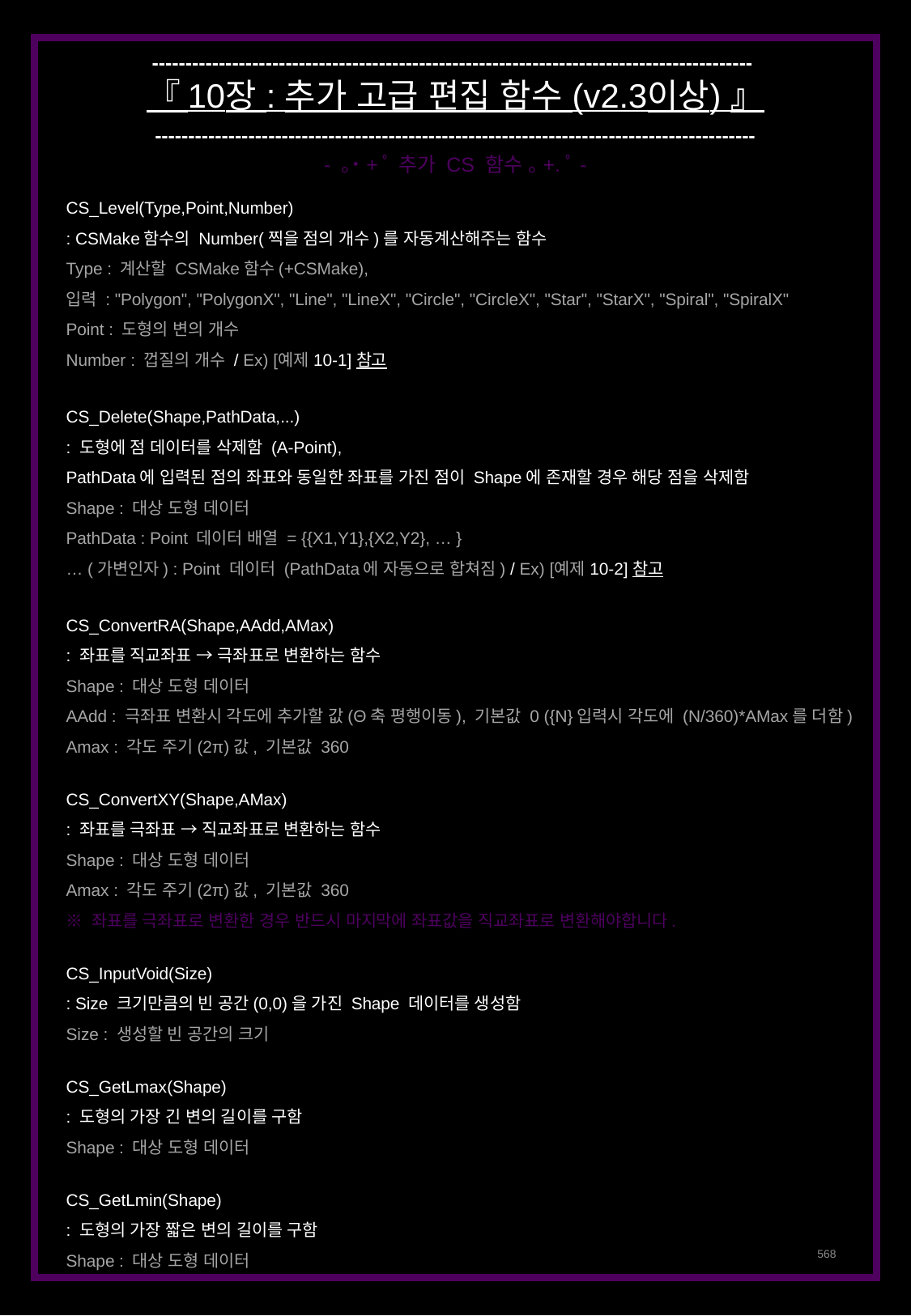

------------------------------------------------------------------------------------------
『 10장 : 추가 고급 편집 함수 (v2.3이상) 』
------------------------------------------------------------------------------------------
- ｡˙+ﾟ 추가 CS 함수 ｡+.ﾟ-
CS_Level(Type,Point,Number)
: CSMake함수의 Number(찍을 점의 개수)를 자동계산해주는 함수
Type : 계산할 CSMake함수(+CSMake),
입력 : "Polygon", "PolygonX", "Line", "LineX", "Circle", "CircleX", "Star", "StarX", "Spiral", "SpiralX"
Point : 도형의 변의 개수
Number : 껍질의 개수 / Ex) [예제 10-1] 참고

CS_Delete(Shape,PathData,...)
: 도형에 점 데이터를 삭제함 (A-Point),
PathData에 입력된 점의 좌표와 동일한 좌표를 가진 점이 Shape에 존재할 경우 해당 점을 삭제함
Shape : 대상 도형 데이터
PathData : Point 데이터 배열 = {{X1,Y1},{X2,Y2}, … }
… (가변인자) : Point 데이터 (PathData에 자동으로 합쳐짐) / Ex) [예제 10-2] 참고

CS_ConvertRA(Shape,AAdd,AMax)
: 좌표를 직교좌표 → 극좌표로 변환하는 함수
Shape : 대상 도형 데이터
AAdd : 극좌표 변환시 각도에 추가할 값(Θ축 평행이동), 기본값 0 ({N}입력시 각도에 (N/360)*AMax를 더함)
Amax : 각도 주기(2π)값, 기본값 360

CS_ConvertXY(Shape,AMax)
: 좌표를 극좌표 → 직교좌표로 변환하는 함수
Shape : 대상 도형 데이터
Amax : 각도 주기(2π)값, 기본값 360
※ 좌표를 극좌표로 변환한 경우 반드시 마지막에 좌표값을 직교좌표로 변환해야합니다.

CS_InputVoid(Size)
: Size 크기만큼의 빈 공간(0,0)을 가진 Shape 데이터를 생성함
Size : 생성할 빈 공간의 크기

CS_GetLmax(Shape)
: 도형의 가장 긴 변의 길이를 구함
Shape : 대상 도형 데이터

CS_GetLmin(Shape)
: 도형의 가장 짧은 변의 길이를 구함
Shape : 대상 도형 데이터
568